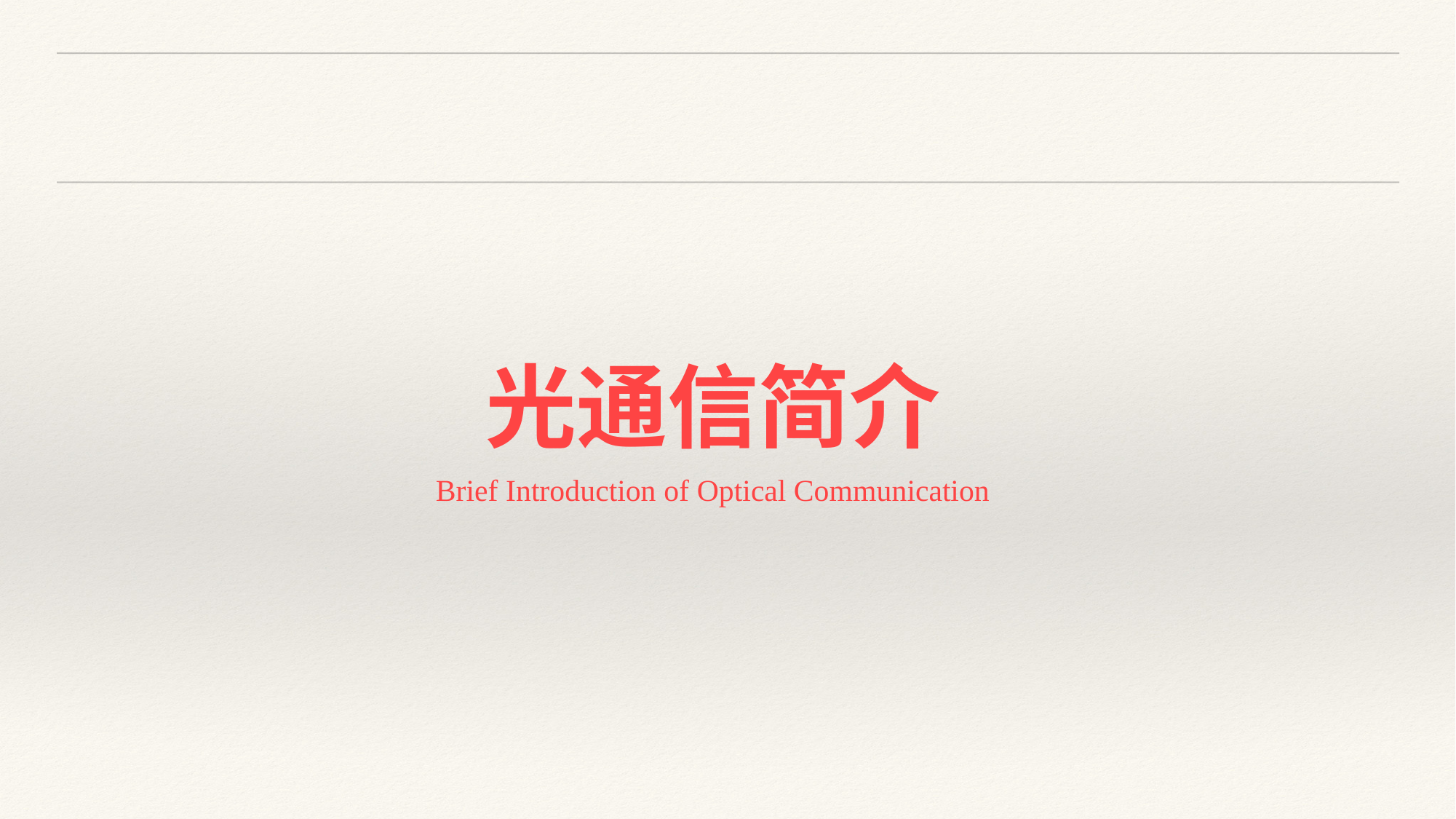

#
光通信简介
Brief Introduction of Optical Communication